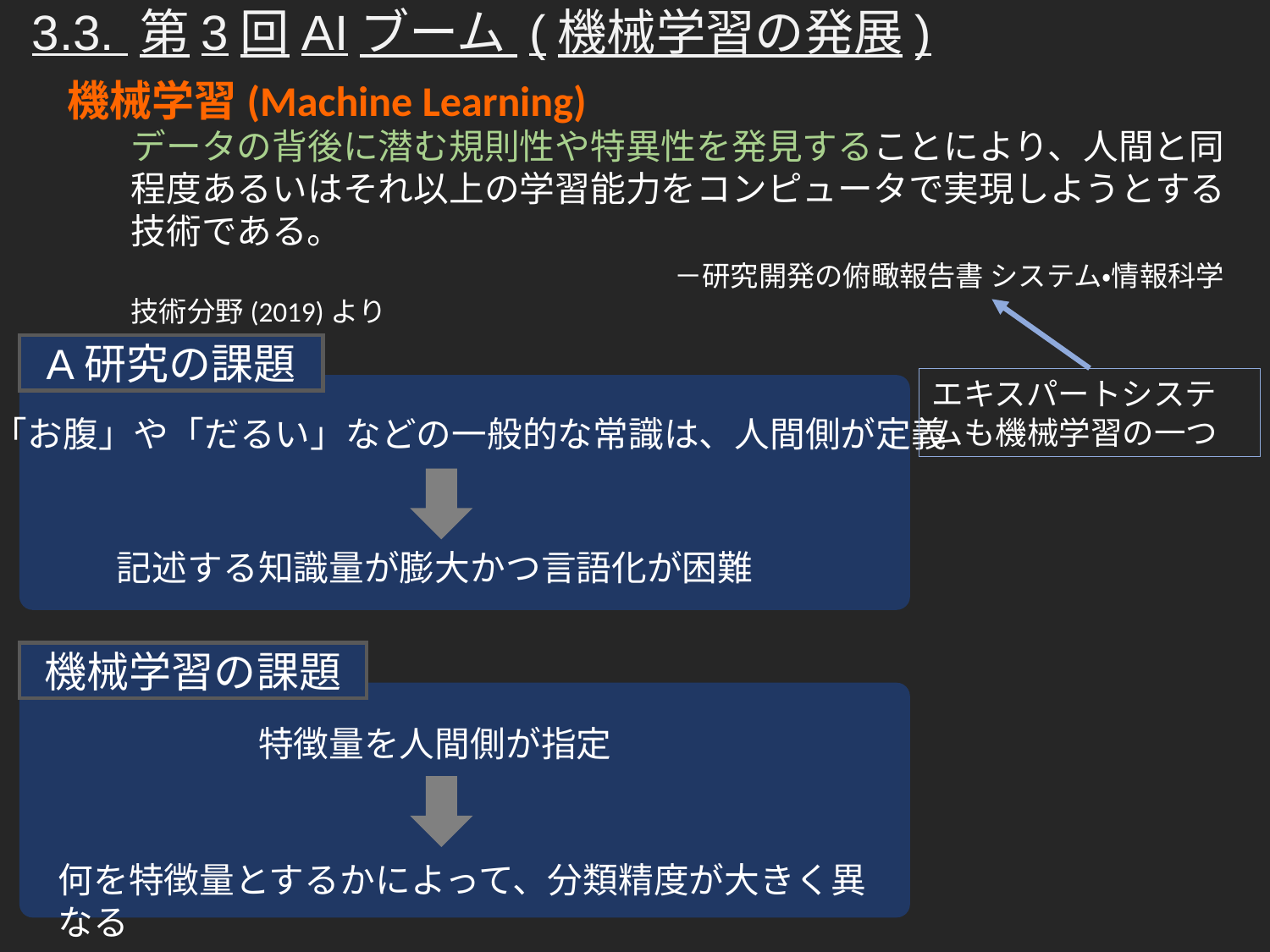

3.3. 第3回AIブーム (機械学習の発展)
機械学習(Machine Learning)
データの背後に潜む規則性や特異性を発見することにより、人間と同程度あるいはそれ以上の学習能力をコンピュータで実現しようとする技術である。
				　－研究開発の俯瞰報告書 システム・情報科学技術分野(2019)より
A研究の課題
エキスパートシステムも機械学習の一つ

「お腹」や「だるい」などの一般的な常識は、人間側が定義

記述する知識量が膨大かつ言語化が困難
機械学習の課題

特徴量を人間側が指定

何を特徴量とするかによって、分類精度が大きく異なる